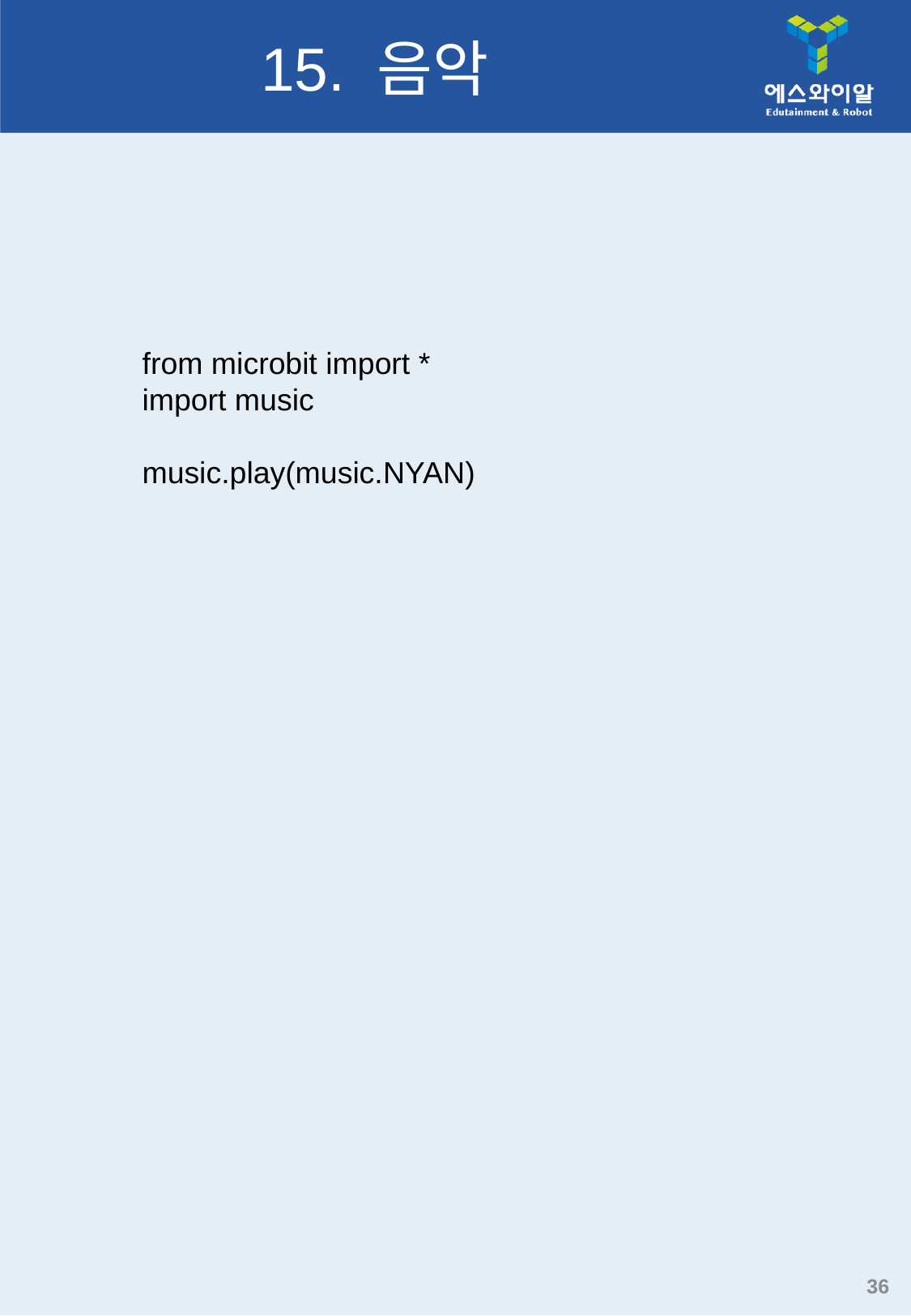

# 15. 음악

from microbit import *
import music
music.play(music.NYAN)

36